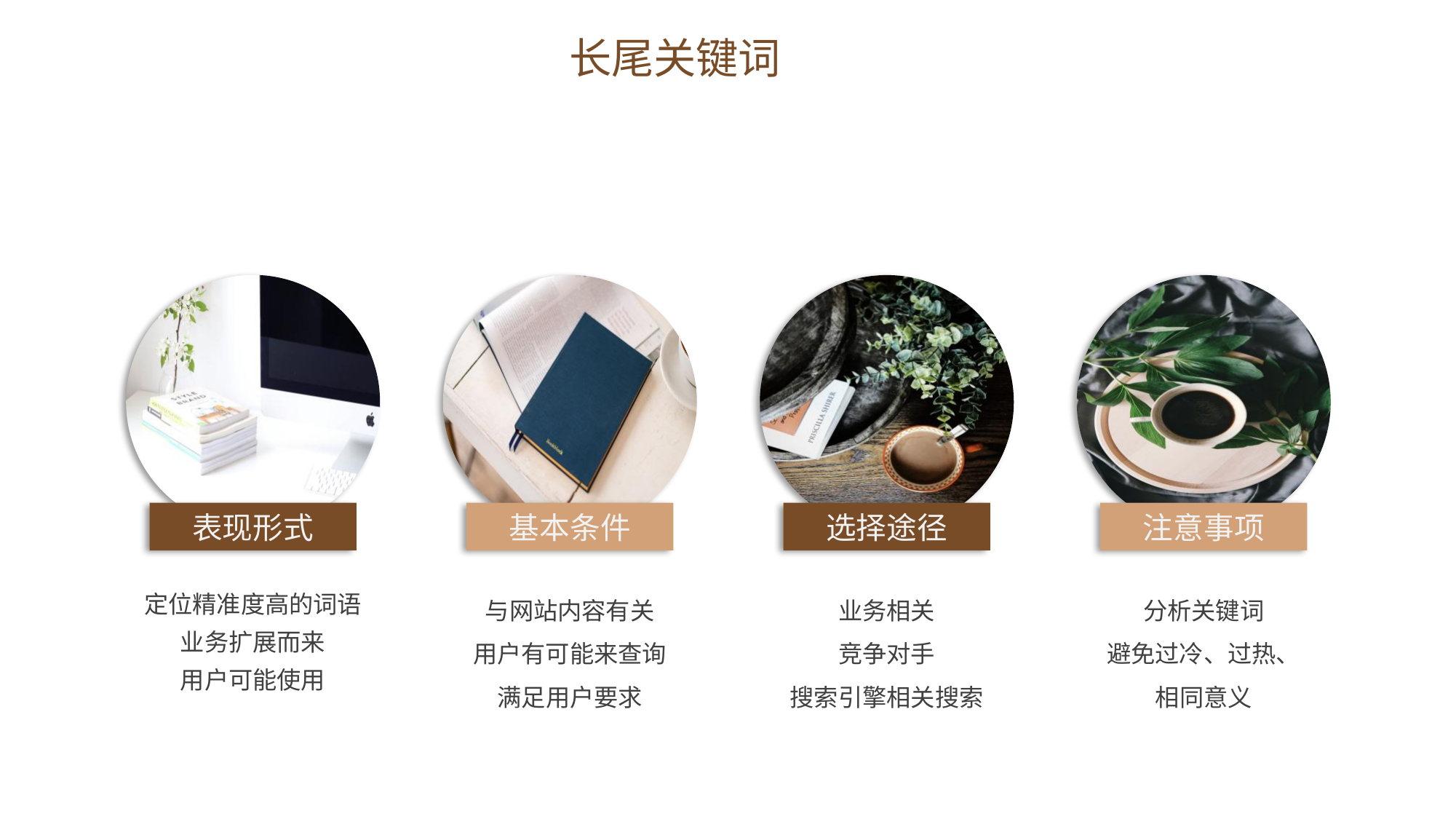

长尾关键词

表现形式
基本条件
选择途径
注意事项
定位精准度高的词语
业务扩展而来
用户可能使用
与网站内容有关
用户有可能来查询
满足用户要求
业务相关
竞争对手
搜索引擎相关搜索
分析关键词
避免过冷、过热、
相同意义